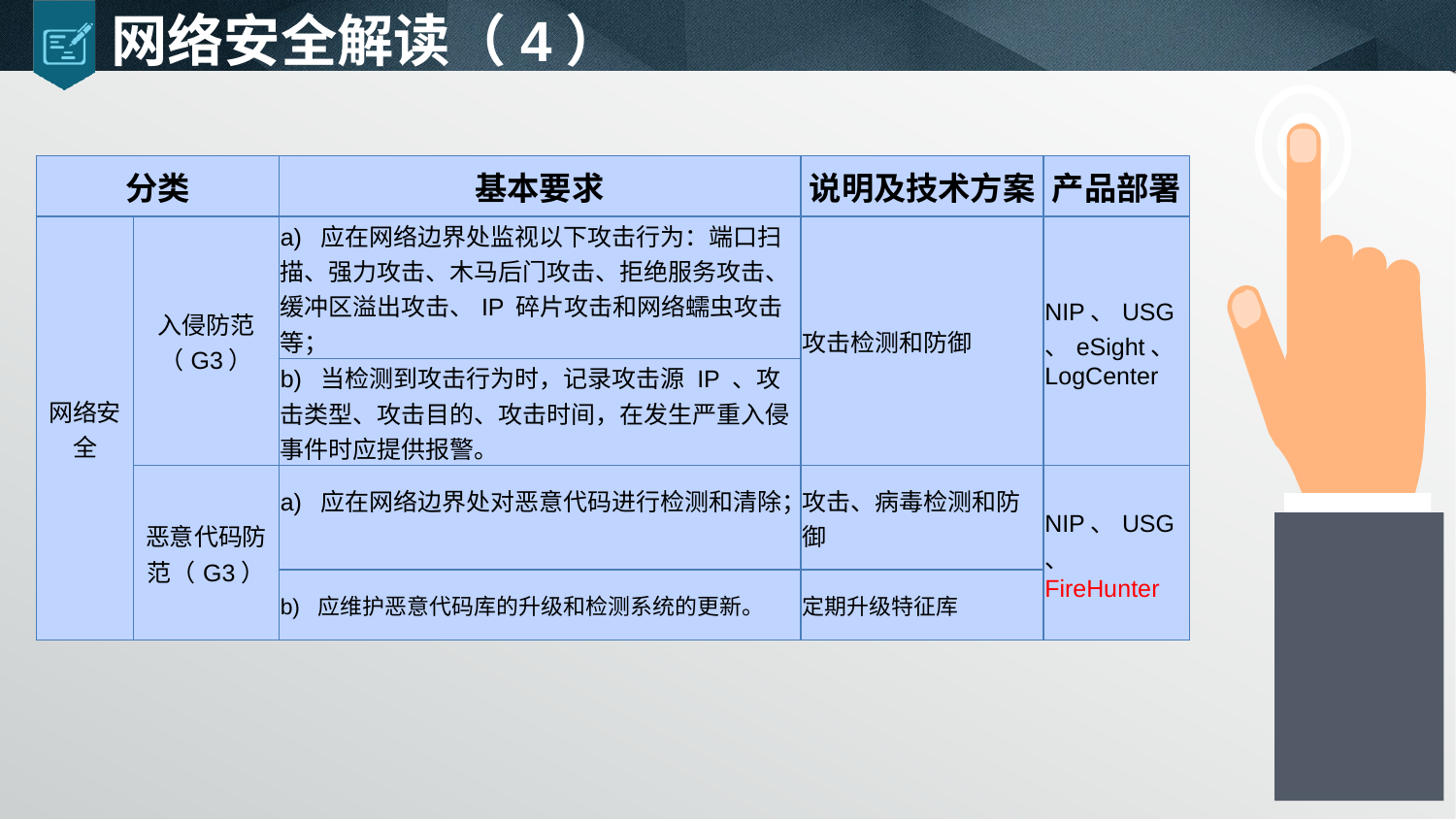

# 网络安全解读（4）

| 分类 |  | 基本要求 | 说明及技术方案 | 产品部署 |
| --- | --- | --- | --- | --- |
| 网络安全 | 入侵防范（G3） | a) 应在网络边界处监视以下攻击行为：端口扫描、强力攻击、木马后门攻击、拒绝服务攻击、缓冲区溢出攻击、IP 碎片攻击和网络蠕虫攻击等； | 攻击检测和防御 | NIP、USG、eSight、LogCenter |
|  |  | b) 当检测到攻击行为时，记录攻击源 IP 、攻击类型、攻击目的、攻击时间，在发生严重入侵事件时应提供报警。 |  |  |
|  | 恶意代码防范（G3） | a) 应在网络边界处对恶意代码进行检测和清除； | 攻击、病毒检测和防御 | NIP、USG、 FireHunter |
|  |  | b) 应维护恶意代码库的升级和检测系统的更新。 | 定期升级特征库 |  |